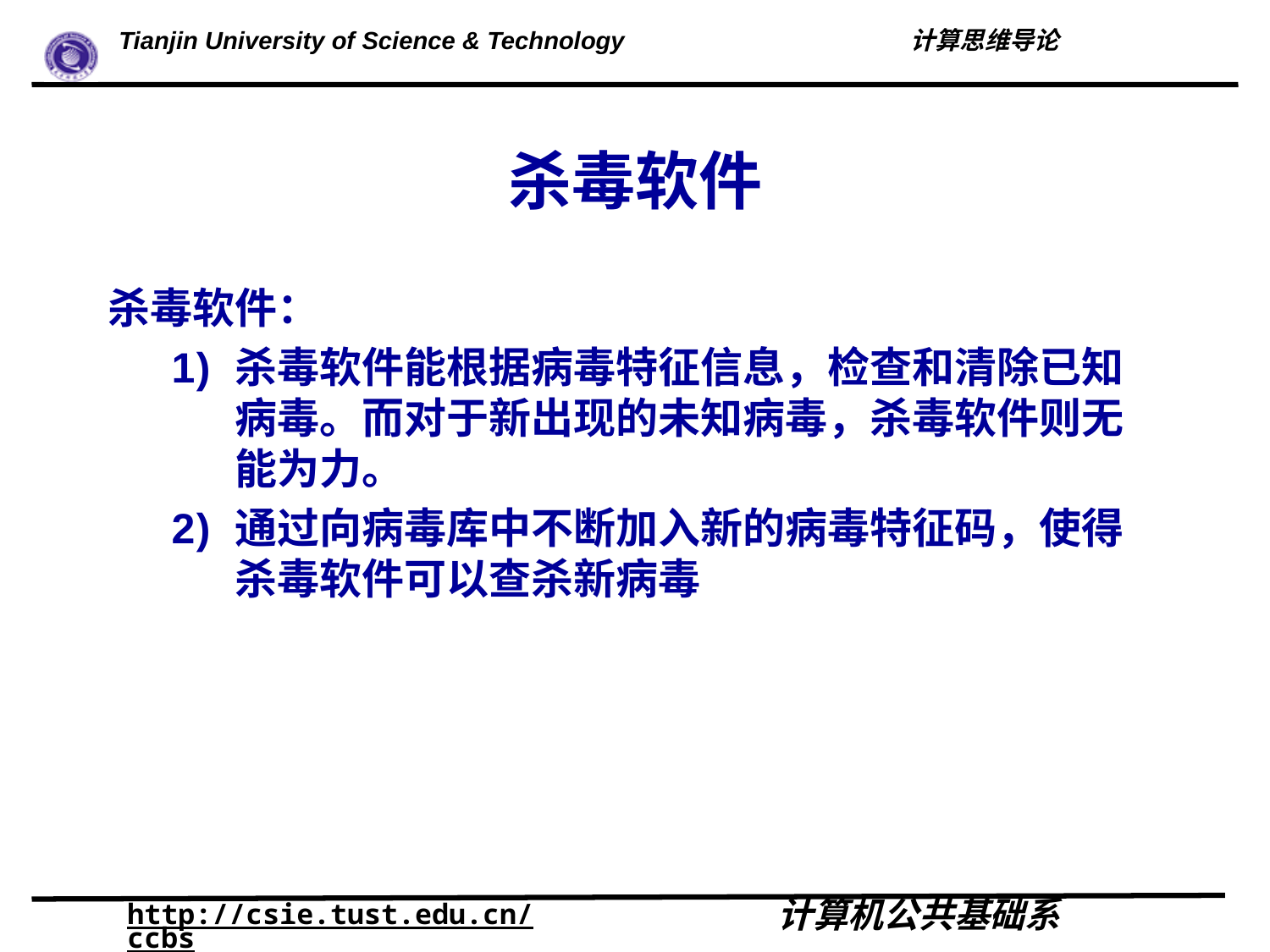

# 杀毒软件
杀毒软件：
杀毒软件能根据病毒特征信息，检查和清除已知病毒。而对于新出现的未知病毒，杀毒软件则无能为力。
通过向病毒库中不断加入新的病毒特征码，使得杀毒软件可以查杀新病毒